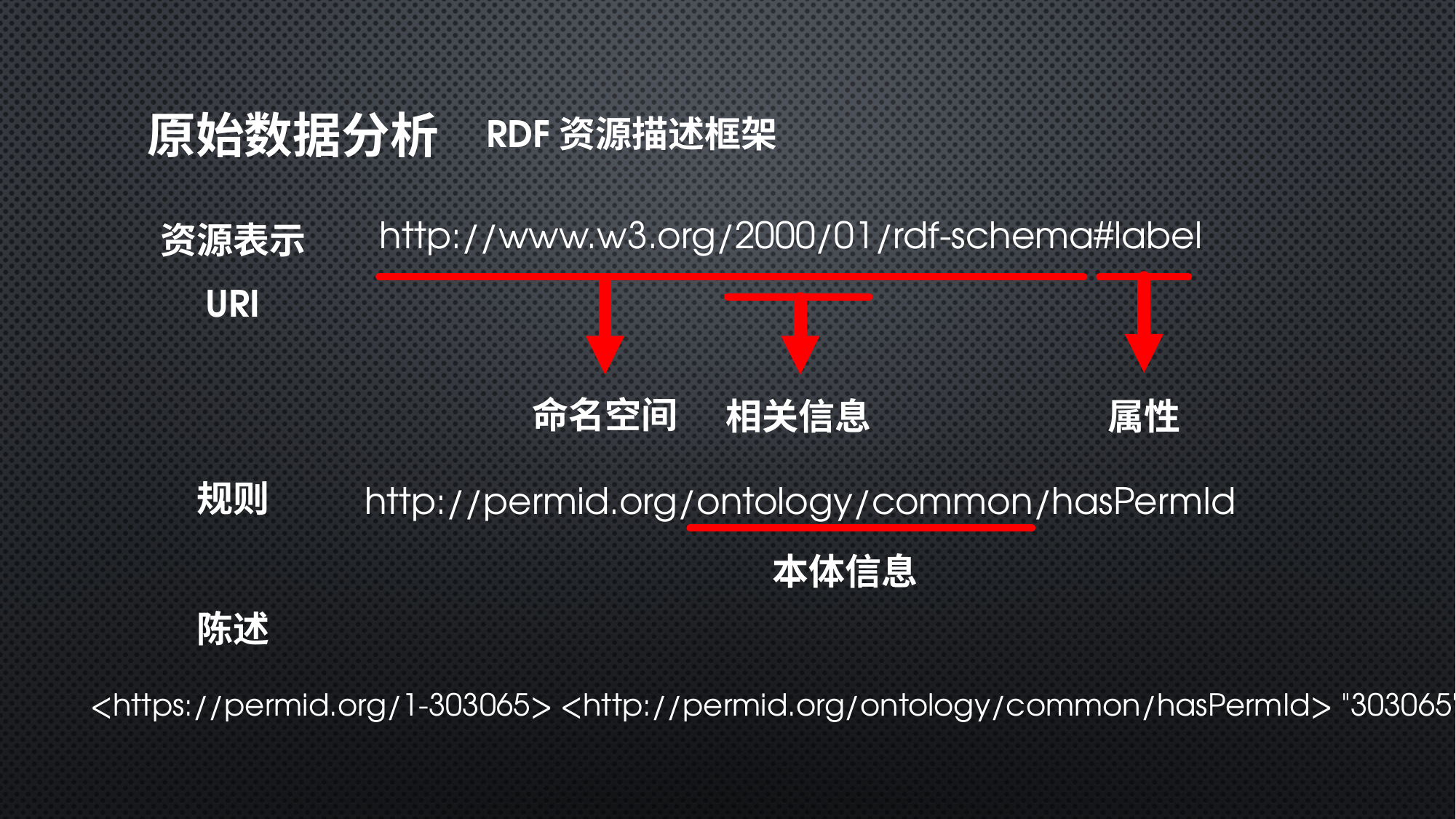

原始数据分析
RDF资源描述框架
http://www.w3.org/2000/01/rdf-schema#label
命名空间
属性
相关信息
资源表示
URI
规则
http://permid.org/ontology/common/hasPermId
本体信息
陈述
<https://permid.org/1-303065> <http://permid.org/ontology/common/hasPermId> "303065"